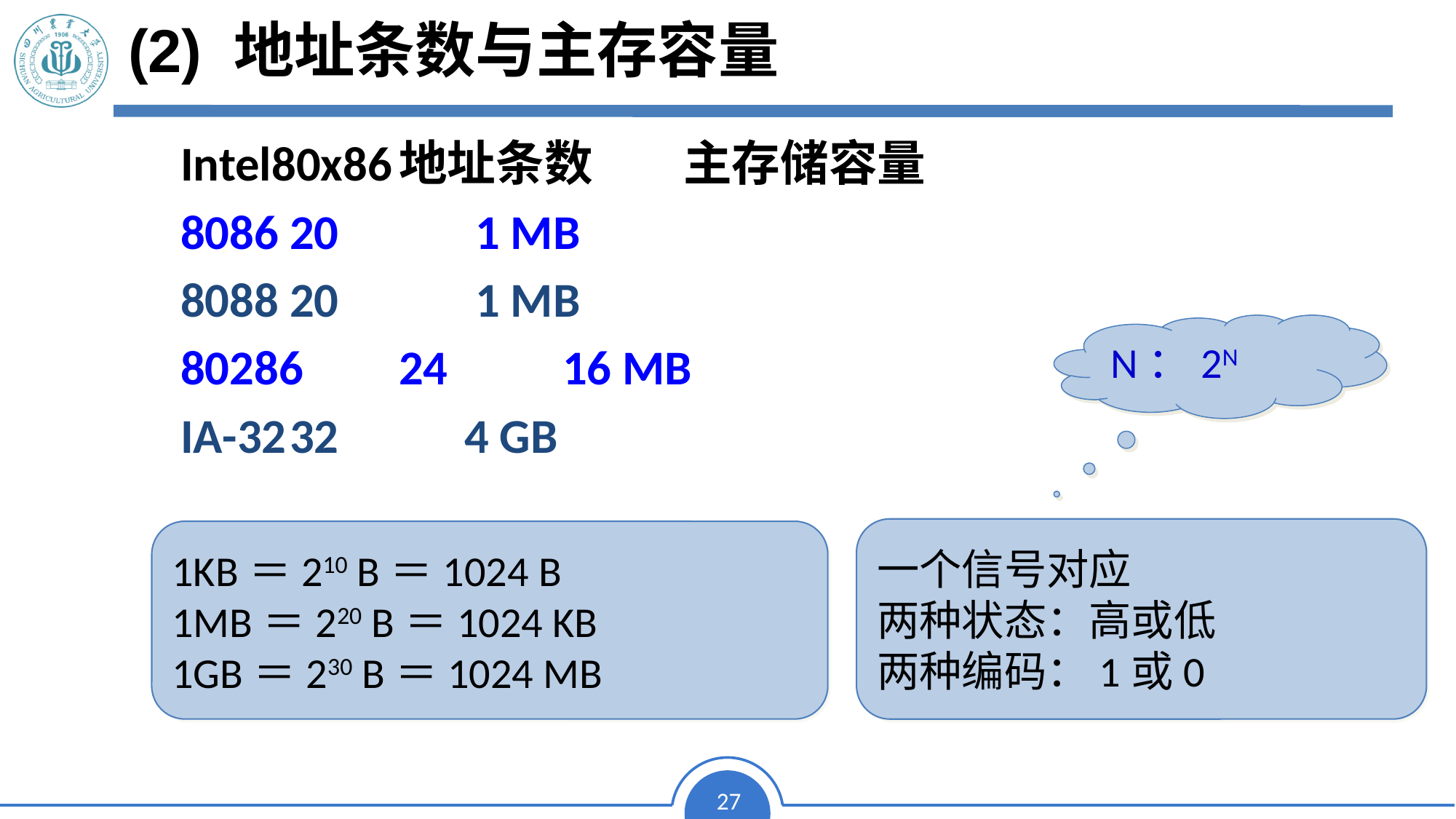

(2) 地址条数与主存容量
Intel80x86	地址条数	      主存储容量
8086	20	       1 MB
8088	20	       1 MB
80286	24	     16 MB
IA-32	32	      4 GB
N：2N
一个信号对应
两种状态：高或低
两种编码：1或0
1KB＝210 B＝1024 B
1MB＝220 B＝1024 KB
1GB＝230 B＝1024 MB